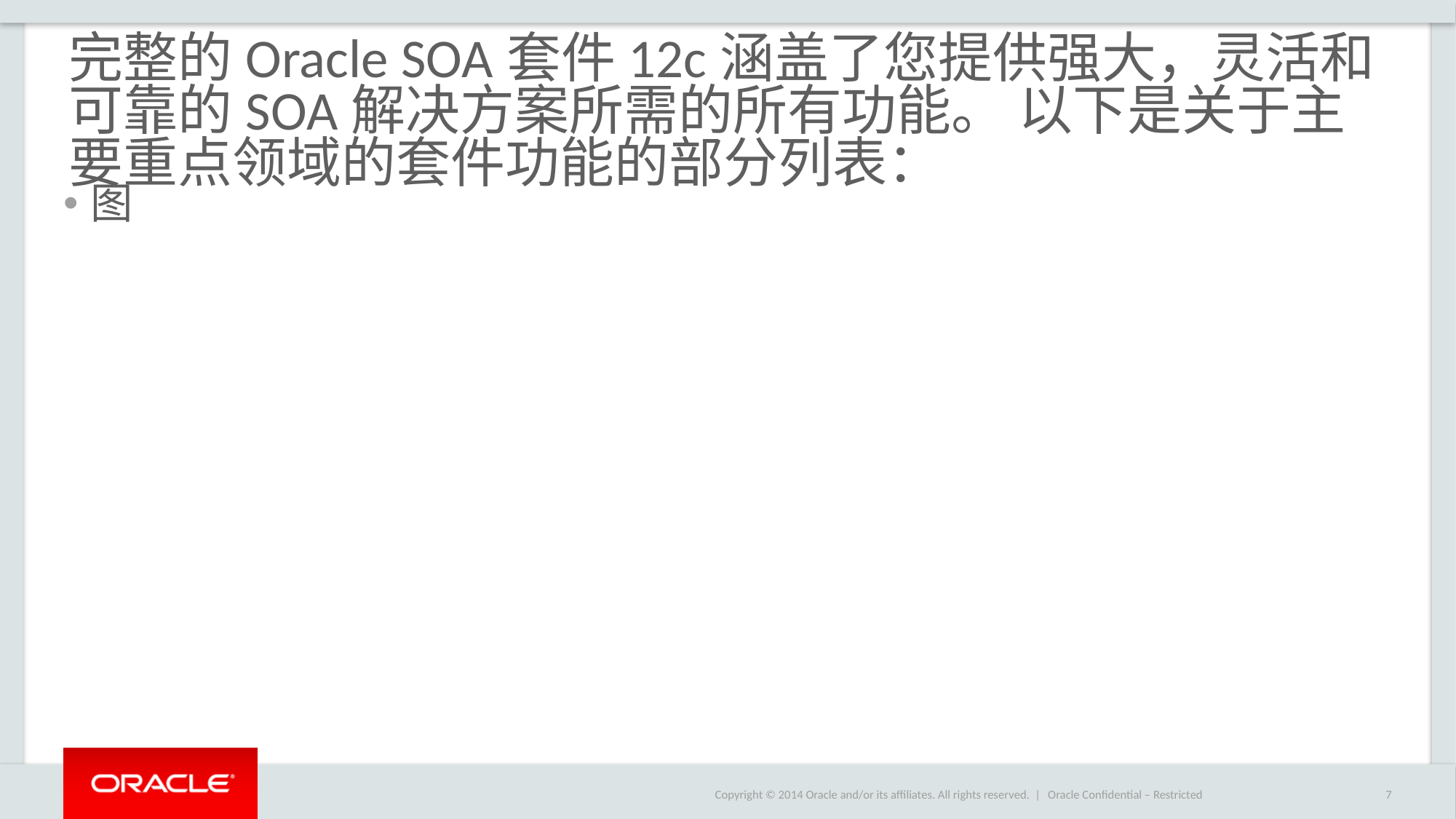

# 完整的Oracle SOA套件12c涵盖了您提供强大，灵活和可靠的SOA解决方案所需的所有功能。 以下是关于主要重点领域的套件功能的部分列表：
图
Oracle Confidential – Restricted
7